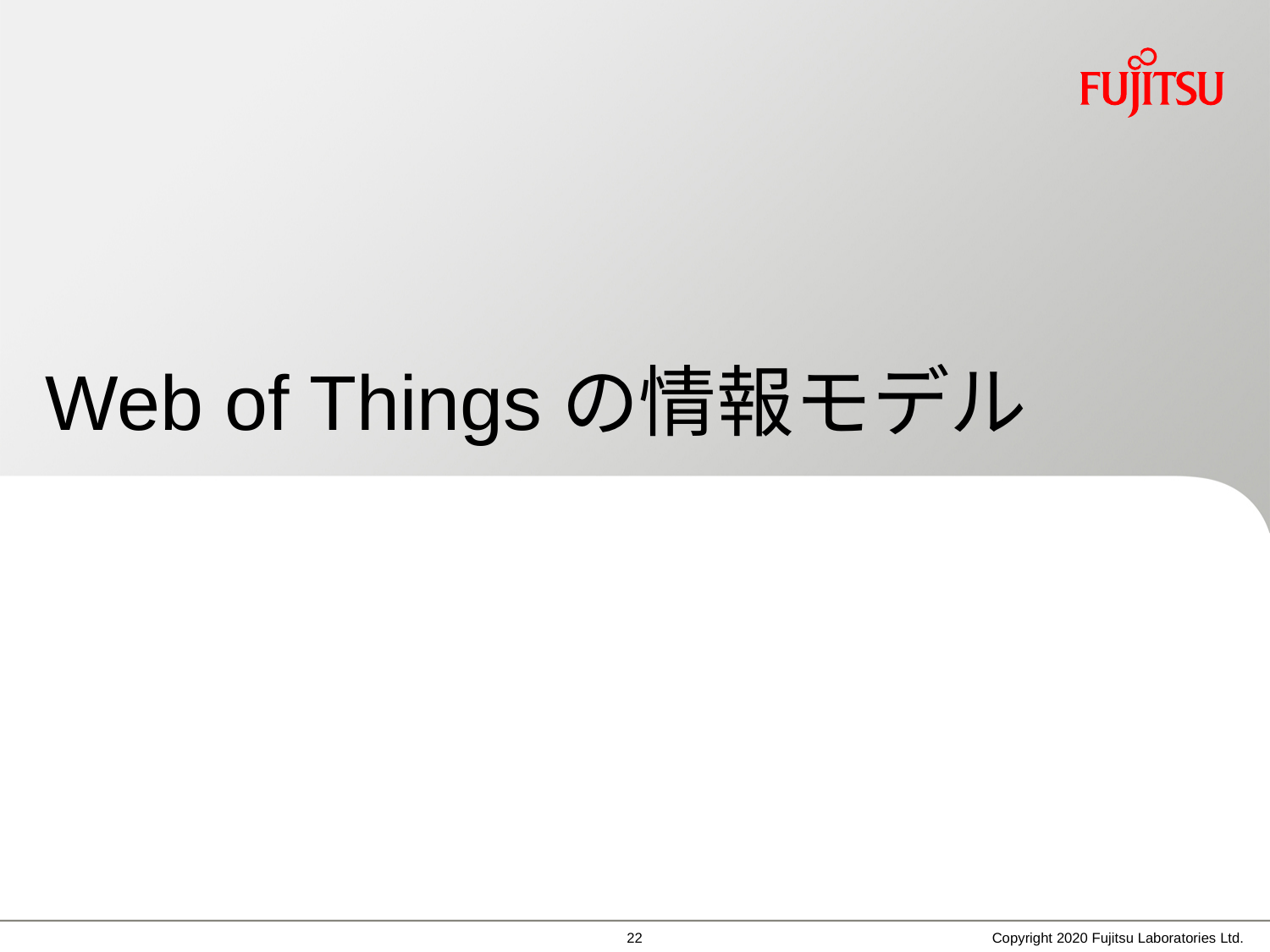

# Web of Thingsの情報モデル

22
Copyright 2020 Fujitsu Laboratories Ltd.